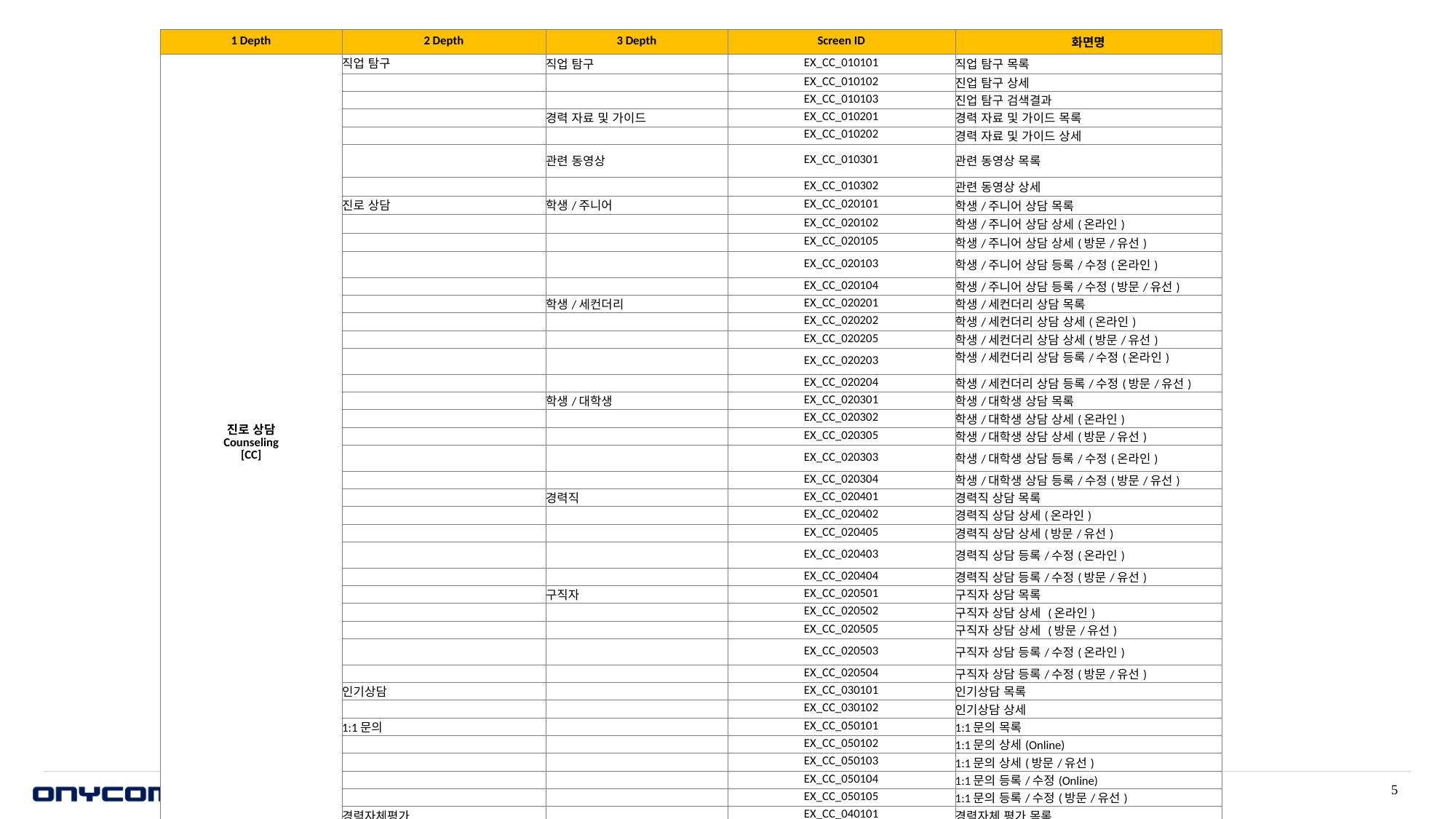

| 1 Depth | 2 Depth | 3 Depth | Screen ID | 화면명 |
| --- | --- | --- | --- | --- |
| 진로 상담 Counseling [CC] | 직업 탐구 | 직업 탐구 | EX\_CC\_010101 | 직업 탐구 목록 |
|  |  |  | EX\_CC\_010102 | 진업 탐구 상세 |
|  |  |  | EX\_CC\_010103 | 진업 탐구 검색결과 |
|  |  | 경력 자료 및 가이드 | EX\_CC\_010201 | 경력 자료 및 가이드 목록 |
|  |  |  | EX\_CC\_010202 | 경력 자료 및 가이드 상세 |
|  |  | 관련 동영상 | EX\_CC\_010301 | 관련 동영상 목록 |
|  |  |  | EX\_CC\_010302 | 관련 동영상 상세 |
|  | 진로 상담 | 학생/주니어 | EX\_CC\_020101 | 학생/주니어 상담 목록 |
|  |  |  | EX\_CC\_020102 | 학생/주니어 상담 상세(온라인) |
|  |  |  | EX\_CC\_020105 | 학생/주니어 상담 상세(방문/유선) |
|  |  |  | EX\_CC\_020103 | 학생/주니어 상담 등록/수정(온라인) |
|  |  |  | EX\_CC\_020104 | 학생/주니어 상담 등록/수정(방문/유선) |
|  |  | 학생/세컨더리 | EX\_CC\_020201 | 학생/세컨더리 상담 목록 |
|  |  |  | EX\_CC\_020202 | 학생/세컨더리 상담 상세(온라인) |
|  |  |  | EX\_CC\_020205 | 학생/세컨더리 상담 상세(방문/유선) |
|  |  |  | EX\_CC\_020203 | 학생/세컨더리 상담 등록/수정(온라인) |
|  |  |  | EX\_CC\_020204 | 학생/세컨더리 상담 등록/수정(방문/유선) |
|  |  | 학생/대학생 | EX\_CC\_020301 | 학생/대학생 상담 목록 |
|  |  |  | EX\_CC\_020302 | 학생/대학생 상담 상세(온라인) |
|  |  |  | EX\_CC\_020305 | 학생/대학생 상담 상세(방문/유선) |
|  |  |  | EX\_CC\_020303 | 학생/대학생 상담 등록/수정(온라인) |
|  |  |  | EX\_CC\_020304 | 학생/대학생 상담 등록/수정(방문/유선) |
|  |  | 경력직 | EX\_CC\_020401 | 경력직 상담 목록 |
|  |  |  | EX\_CC\_020402 | 경력직 상담 상세(온라인) |
|  |  |  | EX\_CC\_020405 | 경력직 상담 상세(방문/유선) |
|  |  |  | EX\_CC\_020403 | 경력직 상담 등록/수정(온라인) |
|  |  |  | EX\_CC\_020404 | 경력직 상담 등록/수정(방문/유선) |
|  |  | 구직자 | EX\_CC\_020501 | 구직자 상담 목록 |
|  |  |  | EX\_CC\_020502 | 구직자 상담 상세 (온라인) |
|  |  |  | EX\_CC\_020505 | 구직자 상담 상세 (방문/유선) |
|  |  |  | EX\_CC\_020503 | 구직자 상담 등록/수정(온라인) |
|  |  |  | EX\_CC\_020504 | 구직자 상담 등록/수정(방문/유선) |
|  | 인기상담 |  | EX\_CC\_030101 | 인기상담 목록 |
|  |  |  | EX\_CC\_030102 | 인기상담 상세 |
|  | 1:1문의 |  | EX\_CC\_050101 | 1:1문의 목록 |
|  |  |  | EX\_CC\_050102 | 1:1문의 상세(Online) |
|  |  |  | EX\_CC\_050103 | 1:1문의 상세(방문/유선) |
|  |  |  | EX\_CC\_050104 | 1:1문의 등록/수정(Online) |
|  |  |  | EX\_CC\_050105 | 1:1문의 등록/수정(방문/유선) |
|  | 경력자체평가 |  | EX\_CC\_040101 | 경력자체 평가 목록 |
|  |  |  | EX\_CC\_040102 | 경력자체 평가 상세 |
5